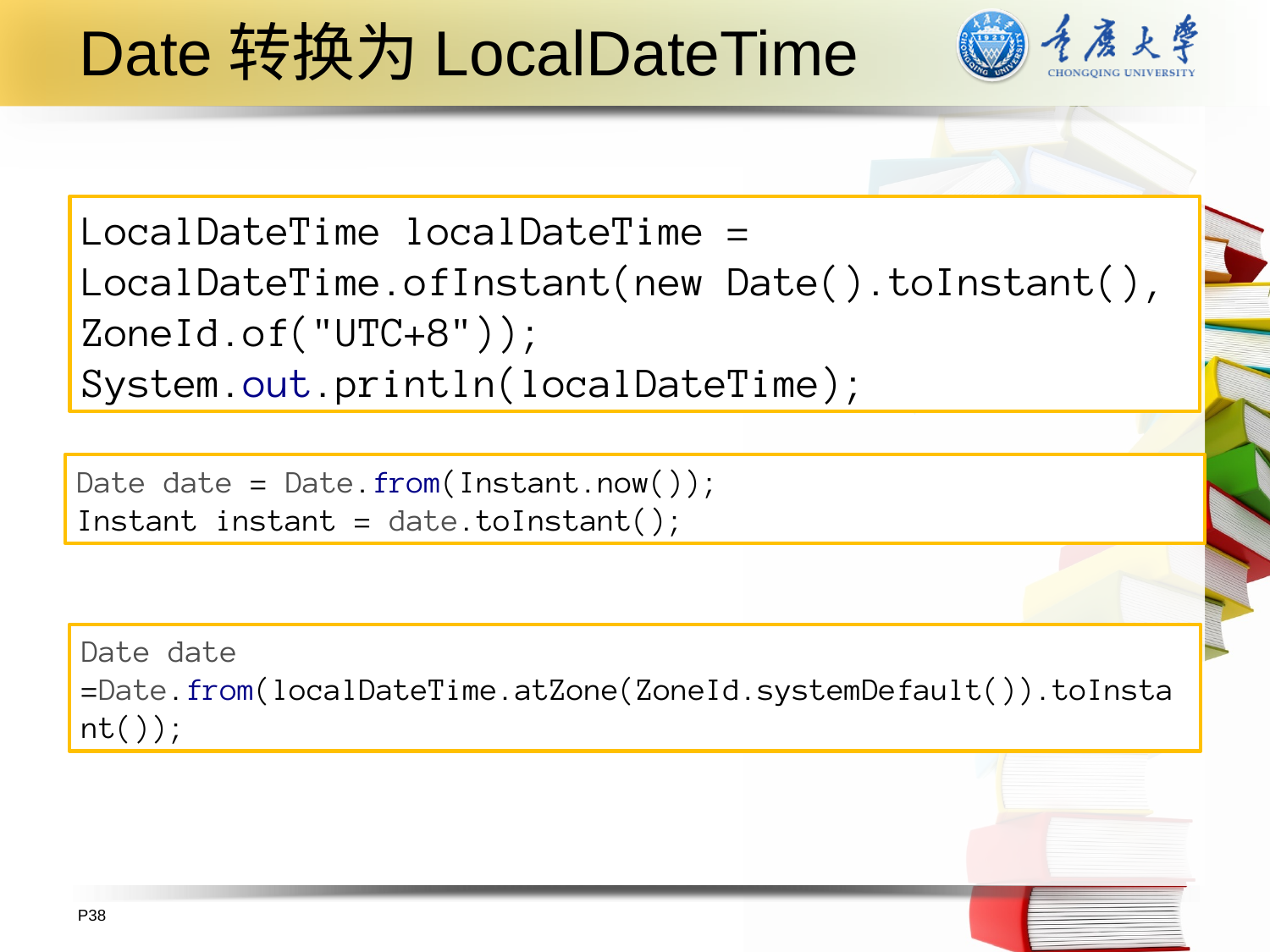

# Date转换为LocalDateTime

LocalDateTime localDateTime = LocalDateTime.ofInstant(new Date().toInstant(), ZoneId.of("UTC+8"));
System.out.println(localDateTime);
Date date = Date.from(Instant.now());
Instant instant = date.toInstant();
Date date =Date.from(localDateTime.atZone(ZoneId.systemDefault()).toInstant());
P38